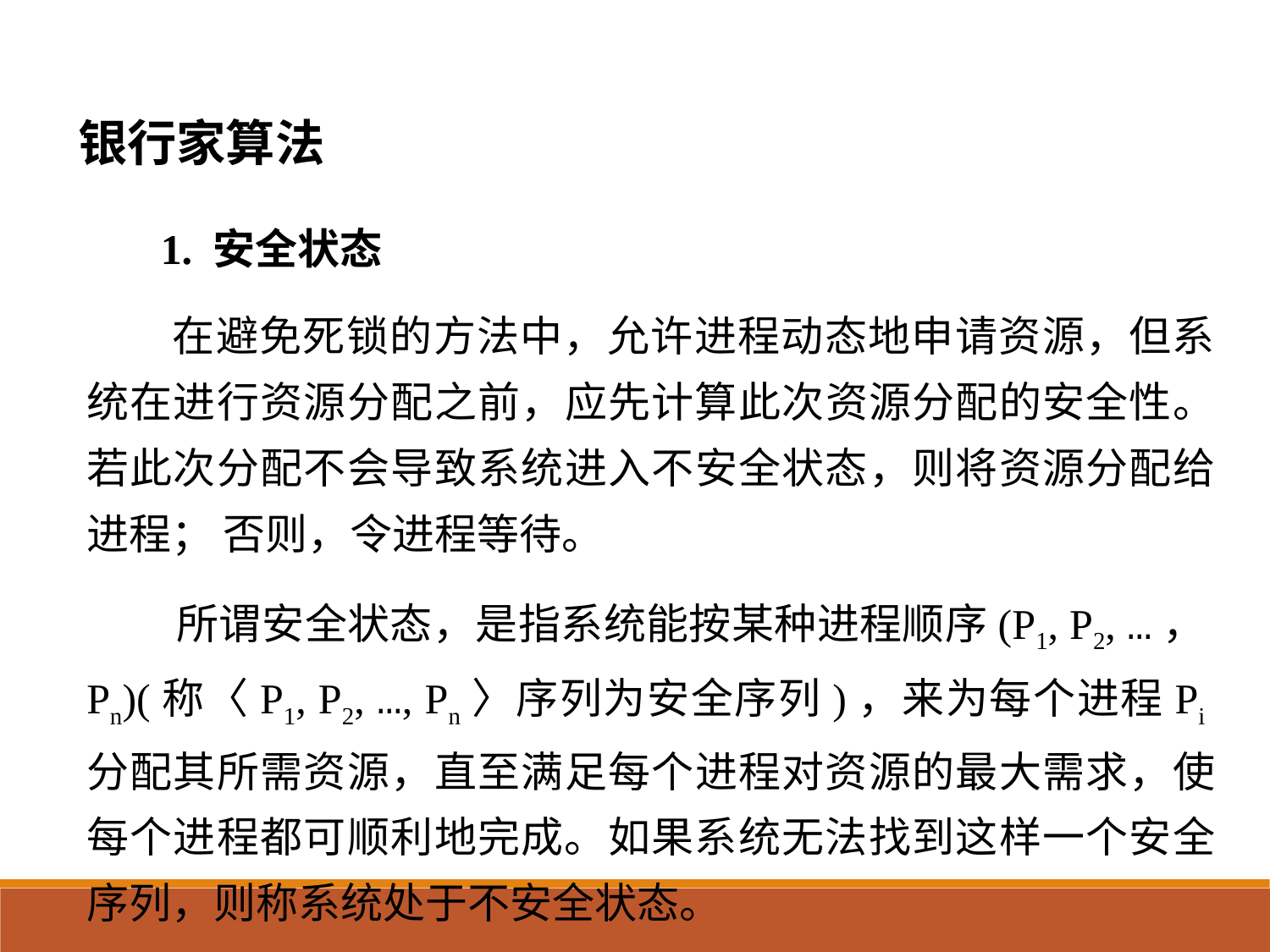

银行家算法
       1. 安全状态
       在避免死锁的方法中，允许进程动态地申请资源，但系统在进行资源分配之前，应先计算此次资源分配的安全性。若此次分配不会导致系统进入不安全状态，则将资源分配给进程； 否则，令进程等待。
        所谓安全状态，是指系统能按某种进程顺序(P1, P2, …，Pn)(称〈P1, P2, …, Pn〉序列为安全序列)，来为每个进程Pi分配其所需资源，直至满足每个进程对资源的最大需求，使每个进程都可顺利地完成。如果系统无法找到这样一个安全序列，则称系统处于不安全状态。